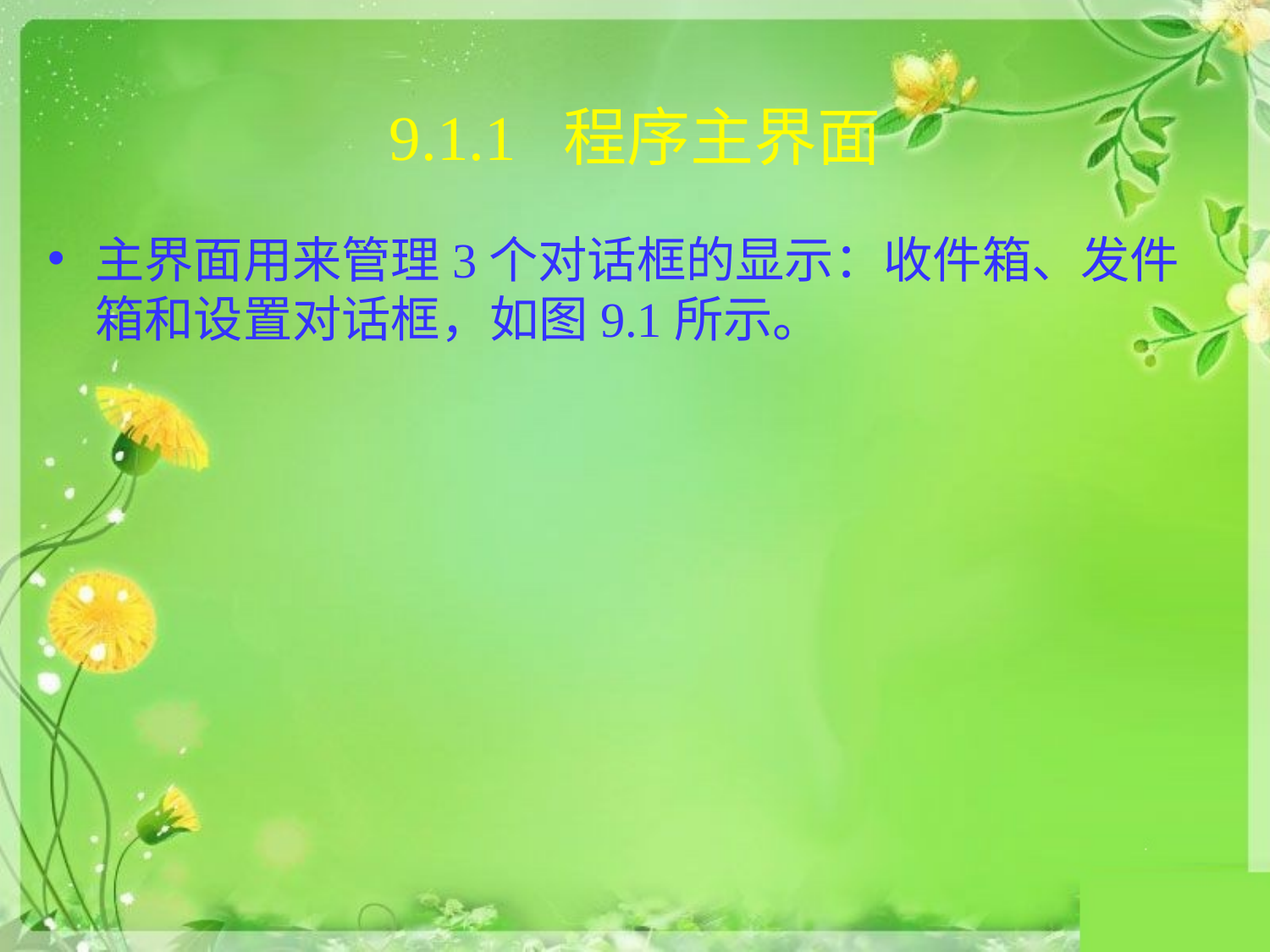

# 9.1.1  程序主界面
主界面用来管理3个对话框的显示：收件箱、发件箱和设置对话框，如图9.1所示。